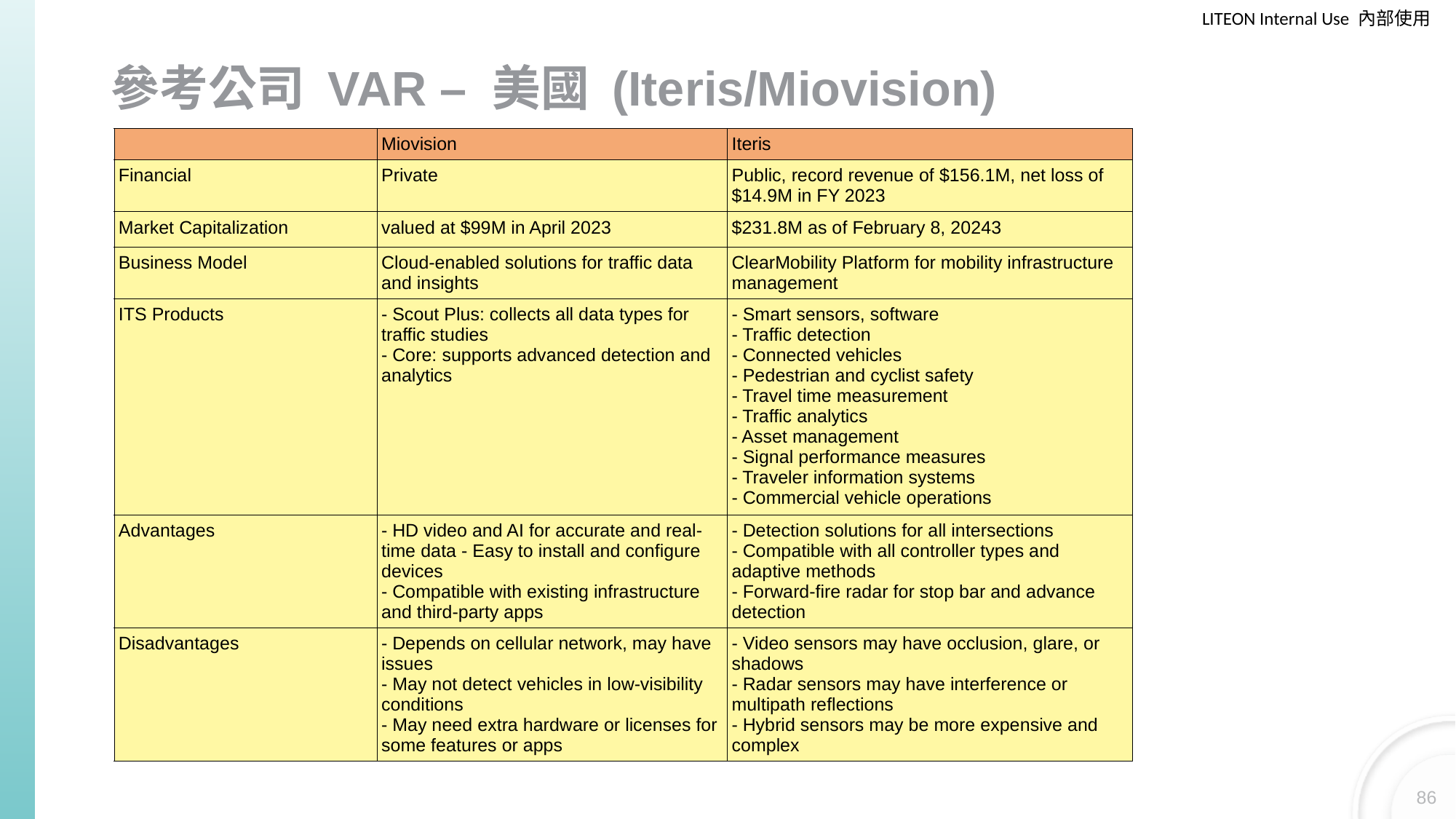

# 參考公司 VAR – 美國 (Iteris/Miovision)
|  | Miovision | Iteris |
| --- | --- | --- |
| Financial | Private | Public, record revenue of $156.1M, net loss of $14.9M in FY 2023 |
| Market Capitalization | valued at $99M in April 2023 | $231.8M as of February 8, 20243 |
| Business Model | Cloud-enabled solutions for traffic data and insights | ClearMobility Platform for mobility infrastructure management |
| ITS Products | - Scout Plus: collects all data types for traffic studies - Core: supports advanced detection and analytics | - Smart sensors, software - Traffic detection - Connected vehicles - Pedestrian and cyclist safety - Travel time measurement - Traffic analytics - Asset management - Signal performance measures - Traveler information systems - Commercial vehicle operations |
| Advantages | - HD video and AI for accurate and real-time data - Easy to install and configure devices - Compatible with existing infrastructure and third-party apps | - Detection solutions for all intersections - Compatible with all controller types and adaptive methods - Forward-fire radar for stop bar and advance detection |
| Disadvantages | - Depends on cellular network, may have issues - May not detect vehicles in low-visibility conditions - May need extra hardware or licenses for some features or apps | - Video sensors may have occlusion, glare, or shadows - Radar sensors may have interference or multipath reflections - Hybrid sensors may be more expensive and complex |
86